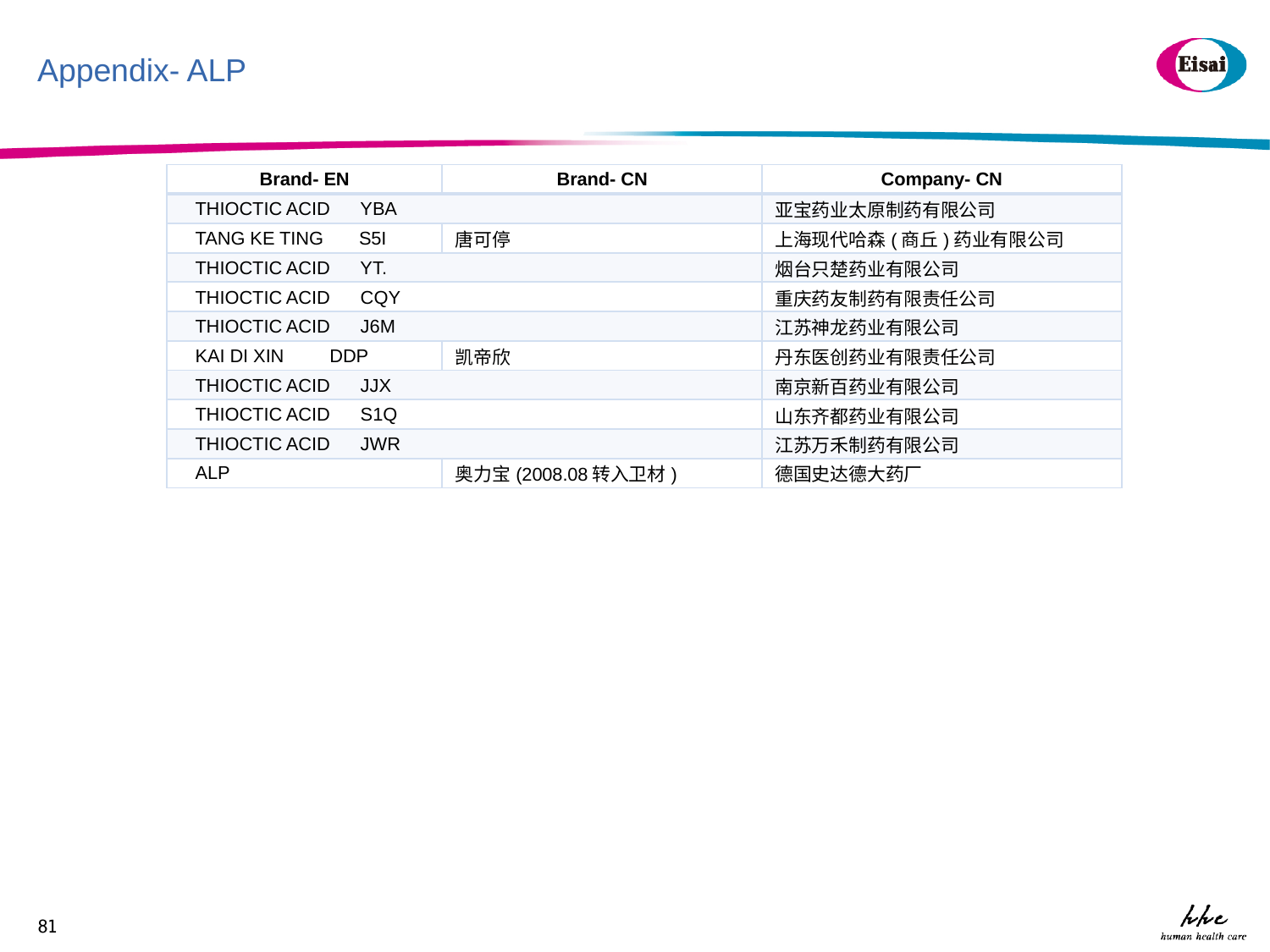

# Appendix- ALP
| Brand- EN | Brand- CN | Company- CN |
| --- | --- | --- |
| THIOCTIC ACID YBA |  | 亚宝药业太原制药有限公司 |
| TANG KE TING S5I | 唐可停 | 上海现代哈森(商丘)药业有限公司 |
| THIOCTIC ACID YT. |  | 烟台只楚药业有限公司 |
| THIOCTIC ACID CQY |  | 重庆药友制药有限责任公司 |
| THIOCTIC ACID J6M |  | 江苏神龙药业有限公司 |
| KAI DI XIN DDP | 凯帝欣 | 丹东医创药业有限责任公司 |
| THIOCTIC ACID JJX |  | 南京新百药业有限公司 |
| THIOCTIC ACID S1Q |  | 山东齐都药业有限公司 |
| THIOCTIC ACID JWR |  | 江苏万禾制药有限公司 |
| ALP | 奥力宝(2008.08转入卫材) | 德国史达德大药厂 |
81